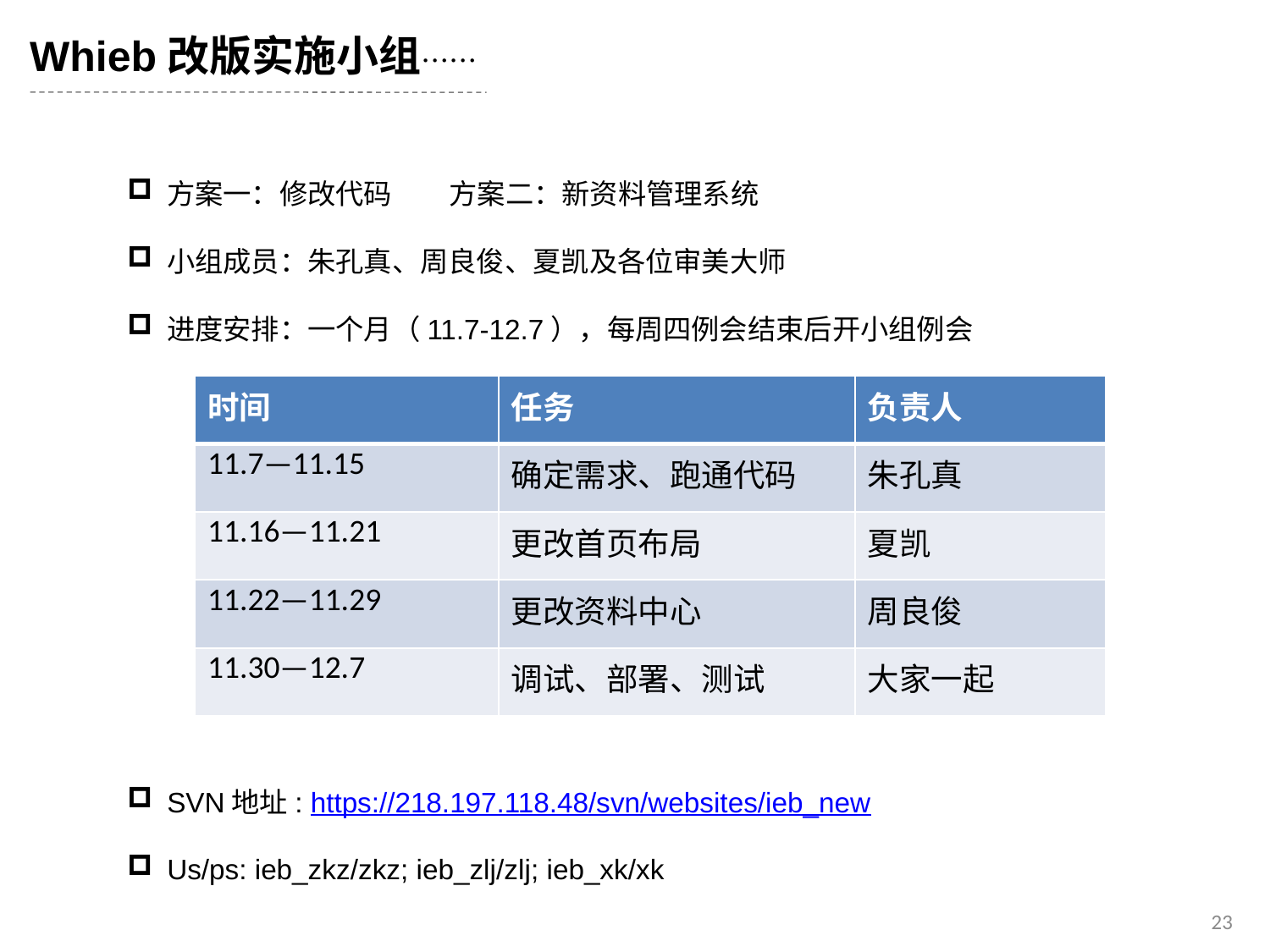

Whieb改版实施小组……
方案一：修改代码         方案二：新资料管理系统
小组成员：朱孔真、周良俊、夏凯及各位审美大师
进度安排：一个月（11.7-12.7），每周四例会结束后开小组例会

SVN地址: https://218.197.118.48/svn/websites/ieb_new
Us/ps: ieb_zkz/zkz; ieb_zlj/zlj; ieb_xk/xk

| 时间 | 任务 | 负责人 |
| --- | --- | --- |
| 11.7—11.15 | 确定需求、跑通代码 | 朱孔真 |
| 11.16—11.21 | 更改首页布局 | 夏凯 |
| 11.22—11.29 | 更改资料中心 | 周良俊 |
| 11.30—12.7 | 调试、部署、测试 | 大家一起 |
23